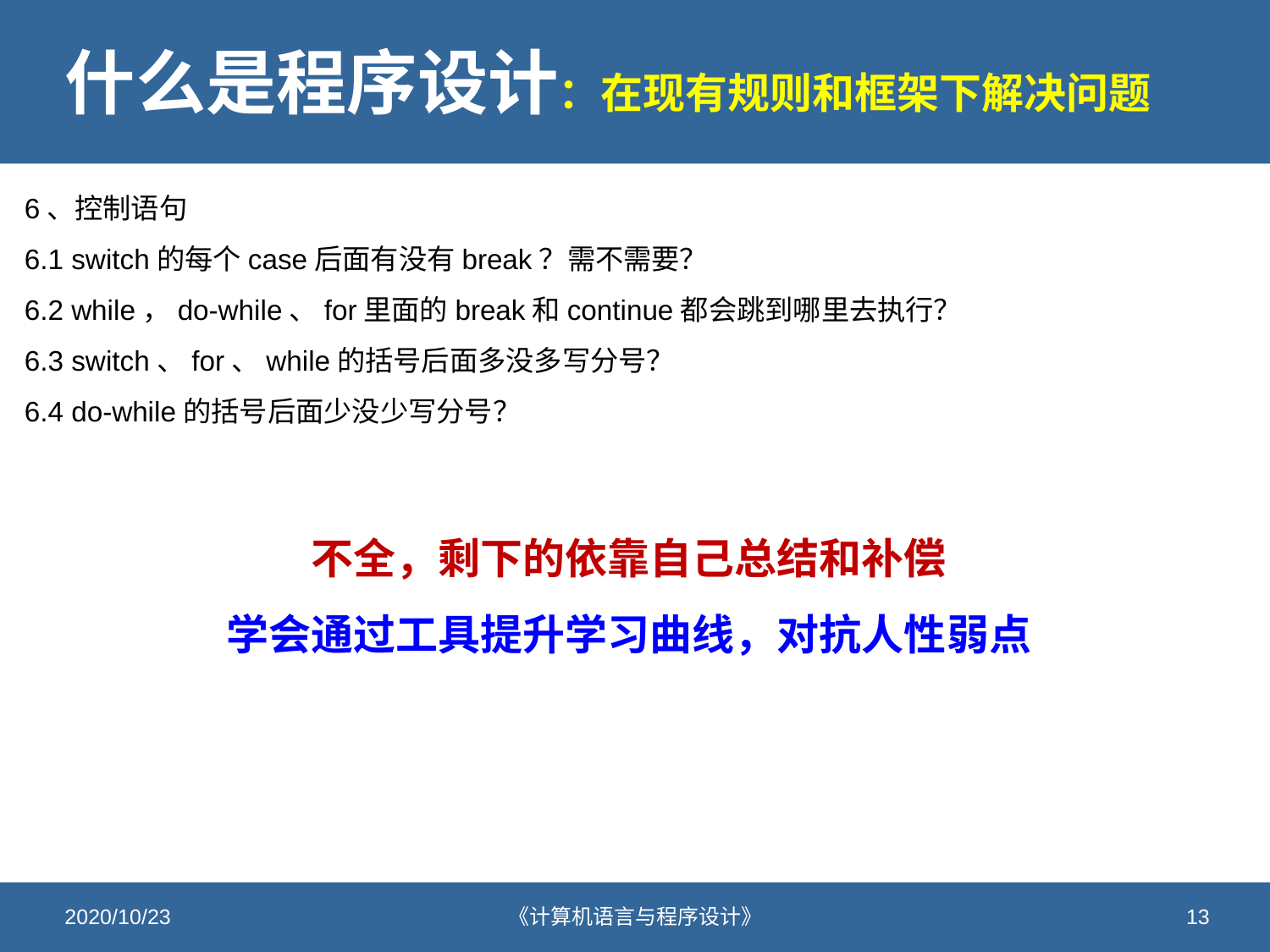

# 什么是程序设计：在现有规则和框架下解决问题
6、控制语句
6.1 switch的每个case后面有没有break？需不需要？
6.2 while，do-while、for里面的break和continue都会跳到哪里去执行？
6.3 switch、for、while的括号后面多没多写分号？
6.4 do-while的括号后面少没少写分号？
不全，剩下的依靠自己总结和补偿
学会通过工具提升学习曲线，对抗人性弱点
2020/10/23
《计算机语言与程序设计》
13